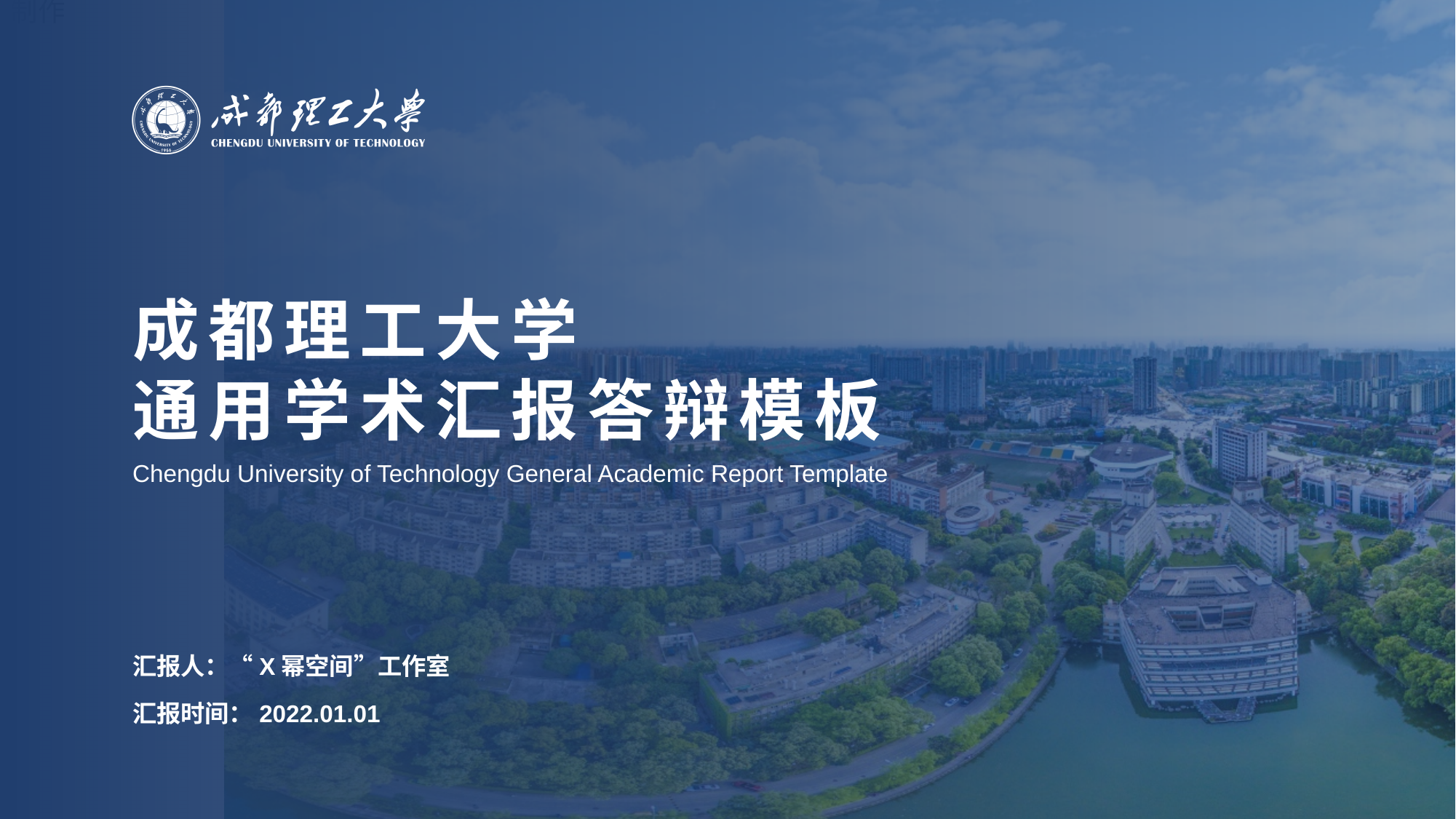

成都理工大学
通用学术汇报答辩模板
Chengdu University of Technology General Academic Report Template
汇报人：“X幂空间”工作室
汇报时间：2022.01.01